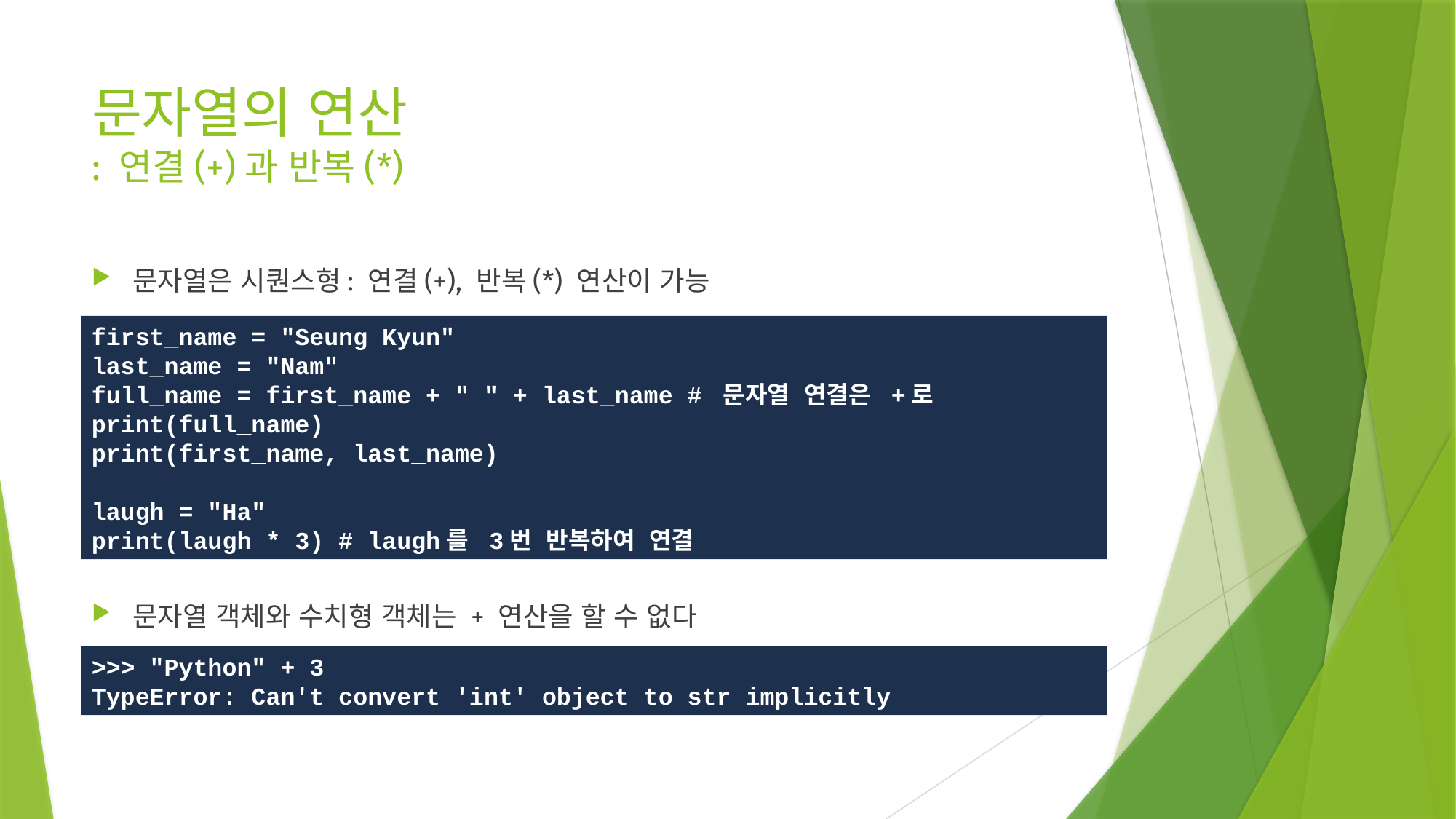

# 문자열의 연산 : 연결(+)과 반복(*)
문자열은 시퀀스형: 연결(+), 반복(*) 연산이 가능

문자열 객체와 수치형 객체는 + 연산을 할 수 없다
first_name = "Seung Kyun"
last_name = "Nam"
full_name = first_name + " " + last_name # 문자열 연결은 +로
print(full_name)
print(first_name, last_name)
laugh = "Ha"
print(laugh * 3) # laugh를 3번 반복하여 연결
>>> "Python" + 3
TypeError: Can't convert 'int' object to str implicitly